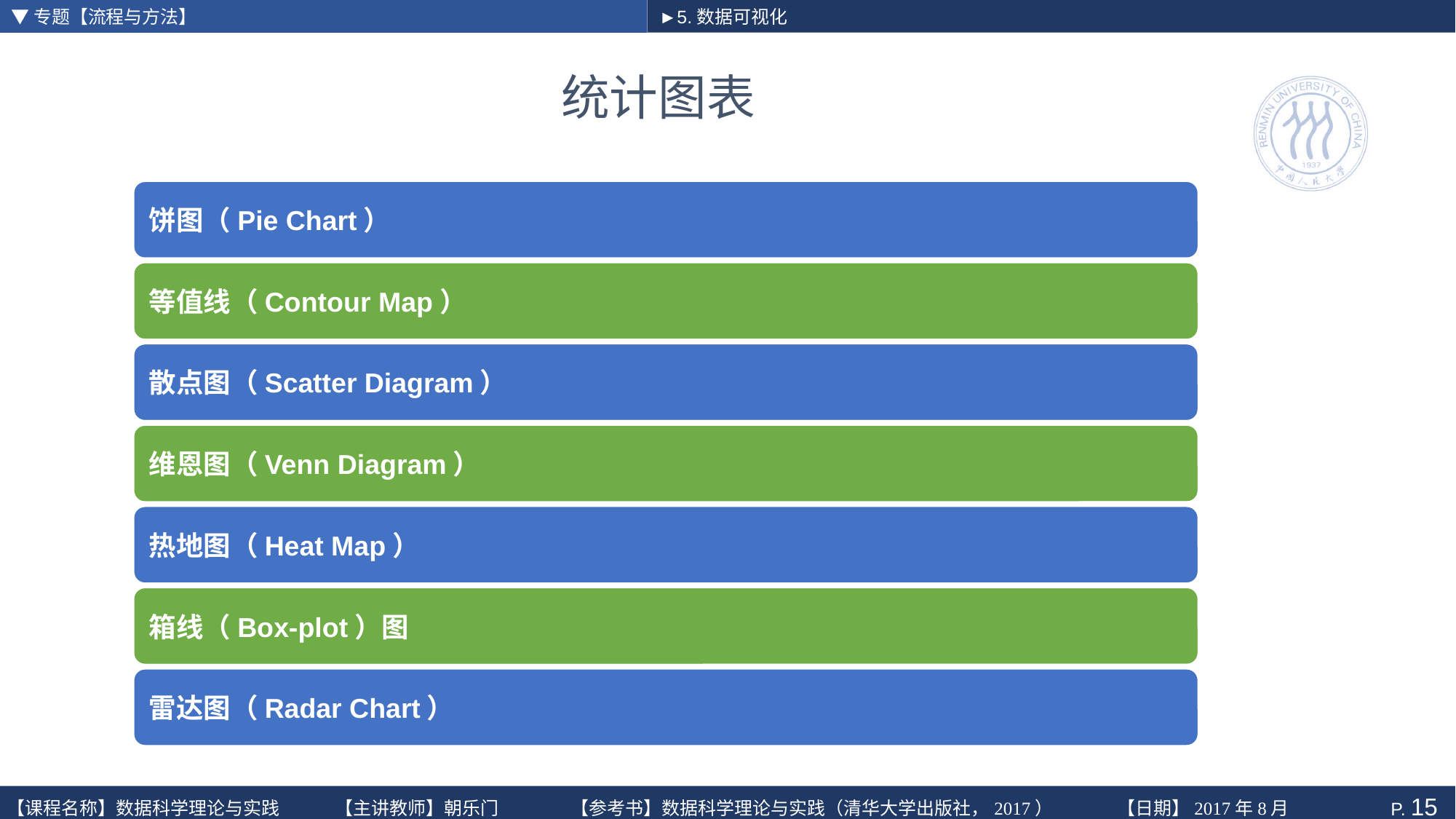

▼专题【流程与方法】
►5.数据可视化

# 统计图表
饼图（Pie Chart）
等值线（Contour Map）
散点图（Scatter Diagram）
维恩图（Venn Diagram）
热地图（Heat Map）
箱线（Box-plot）图
雷达图（Radar Chart）